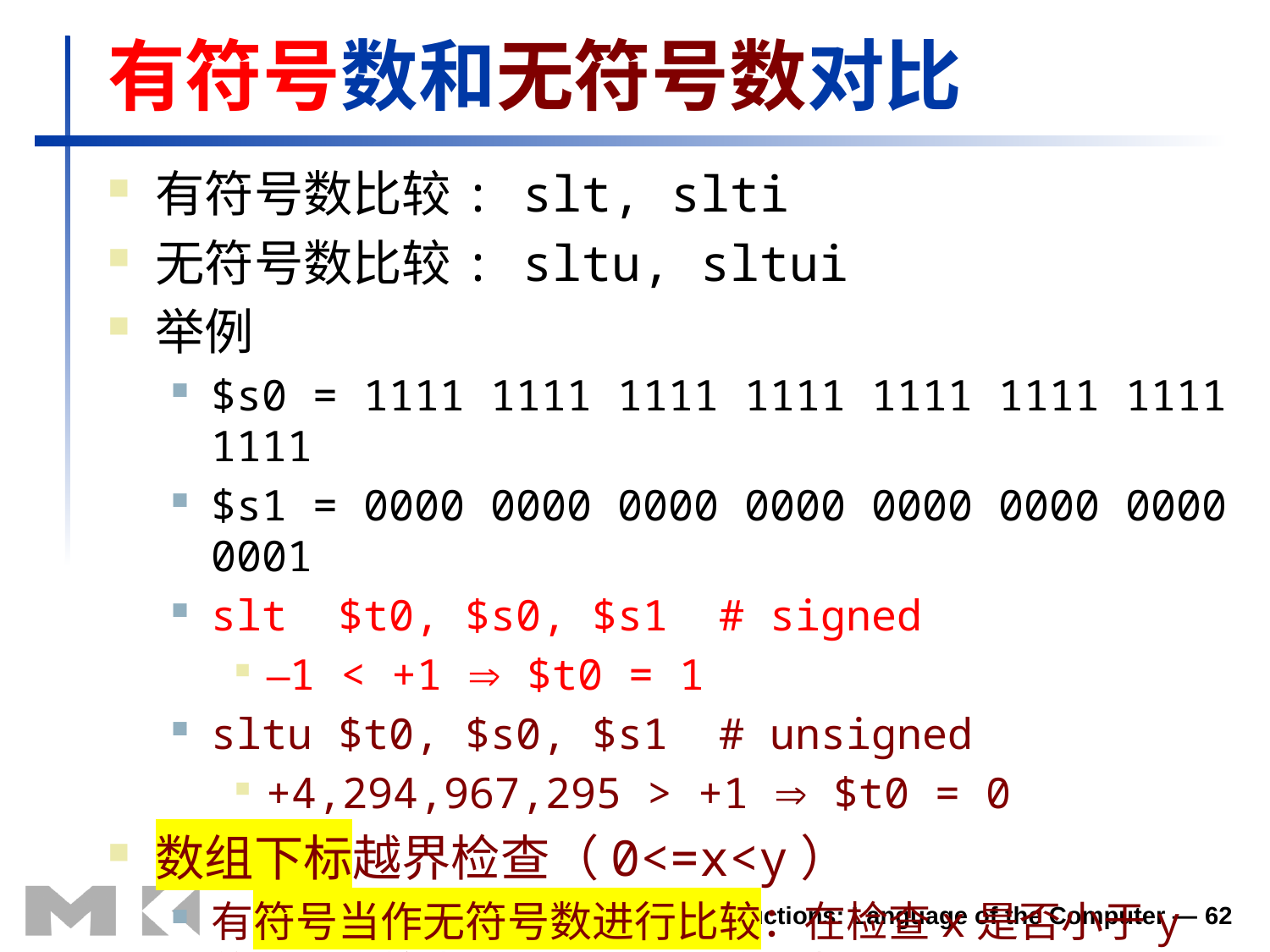

# 有符号数和无符号数对比
有符号数比较: slt, slti
无符号数比较: sltu, sltui
举例
$s0 = 1111 1111 1111 1111 1111 1111 1111 1111
$s1 = 0000 0000 0000 0000 0000 0000 0000 0001
slt  $t0, $s0, $s1  # signed
–1 < +1 ⇒ $t0 = 1
sltu $t0, $s0, $s1  # unsigned
+4,294,967,295 > +1 ⇒ $t0 = 0
数组下标越界检查（0<=x<y）
有符号当作无符号数进行比较：在检查x是否小于y的同时，检查了x是否为一个负数

Chapter 2 — Instructions: Language of the Computer — 62